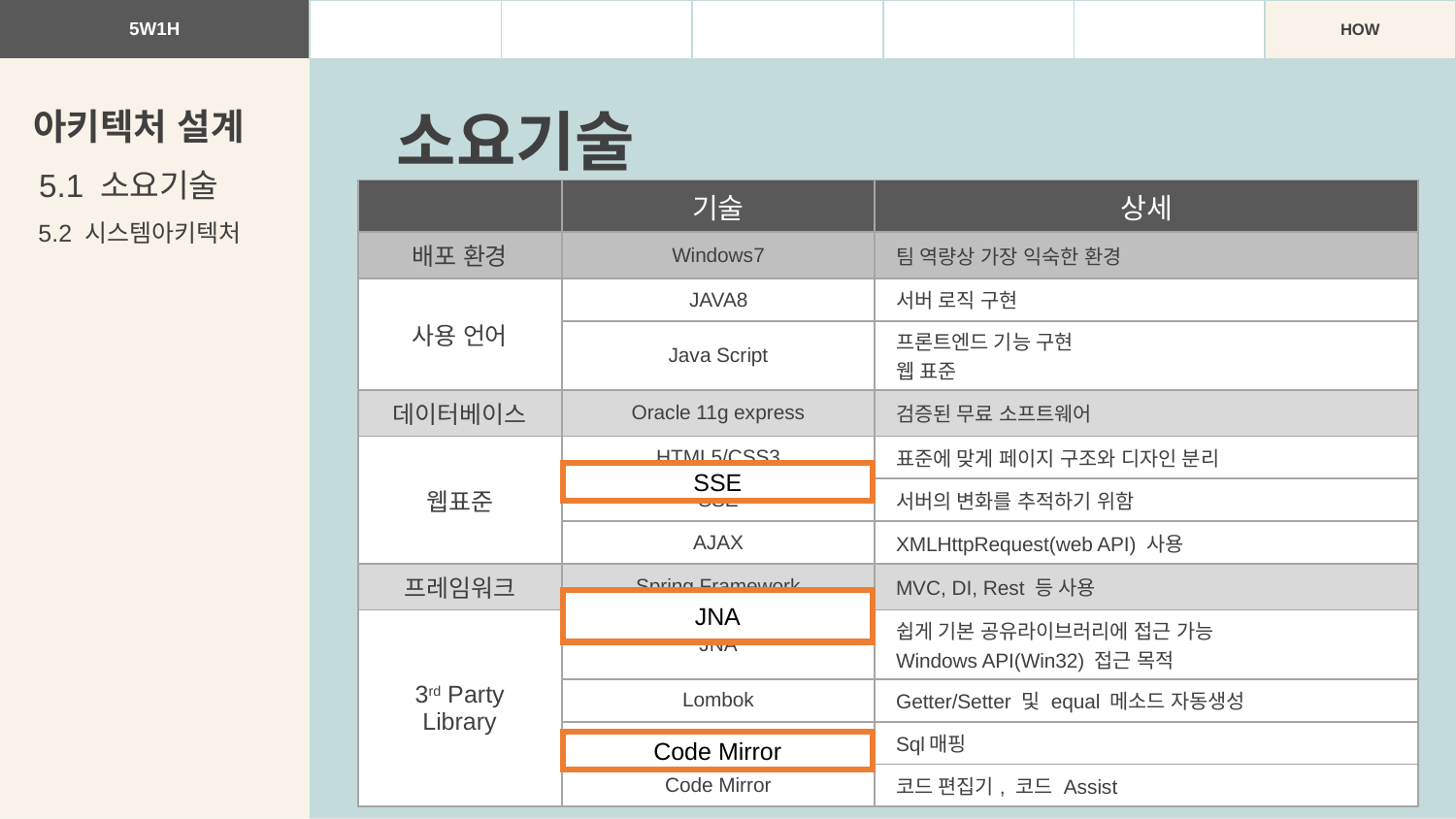

| 5W1H | WHAT | WHY | WHO | WHEN | WHERE | HOW |
| --- | --- | --- | --- | --- | --- | --- |
소요기술
아키텍처 설계
5.1 소요기술
|  | 기술 | 상세 |
| --- | --- | --- |
| 배포 환경 | Windows7 | 팀 역량상 가장 익숙한 환경 |
| 사용 언어 | JAVA8 | 서버 로직 구현 |
|  | Java Script | 프론트엔드 기능 구현 웹 표준 |
| 데이터베이스 | Oracle 11g express | 검증된 무료 소프트웨어 |
| 웹표준 | HTML5/CSS3 | 표준에 맞게 페이지 구조와 디자인 분리 |
|  | SSE | 서버의 변화를 추적하기 위함 |
|  | AJAX | XMLHttpRequest(web API) 사용 |
| 프레임워크 | Spring Framework | MVC, DI, Rest 등 사용 |
| 3rd Party Library | JNA | 쉽게 기본 공유라이브러리에 접근 가능 Windows API(Win32) 접근 목적 |
|  | Lombok | Getter/Setter 및 equal 메소드 자동생성 |
|  | Mybatis | Sql매핑 |
|  | Code Mirror | 코드 편집기, 코드 Assist |
5.2 시스템아키텍처
SSE
JNA
Code Mirror